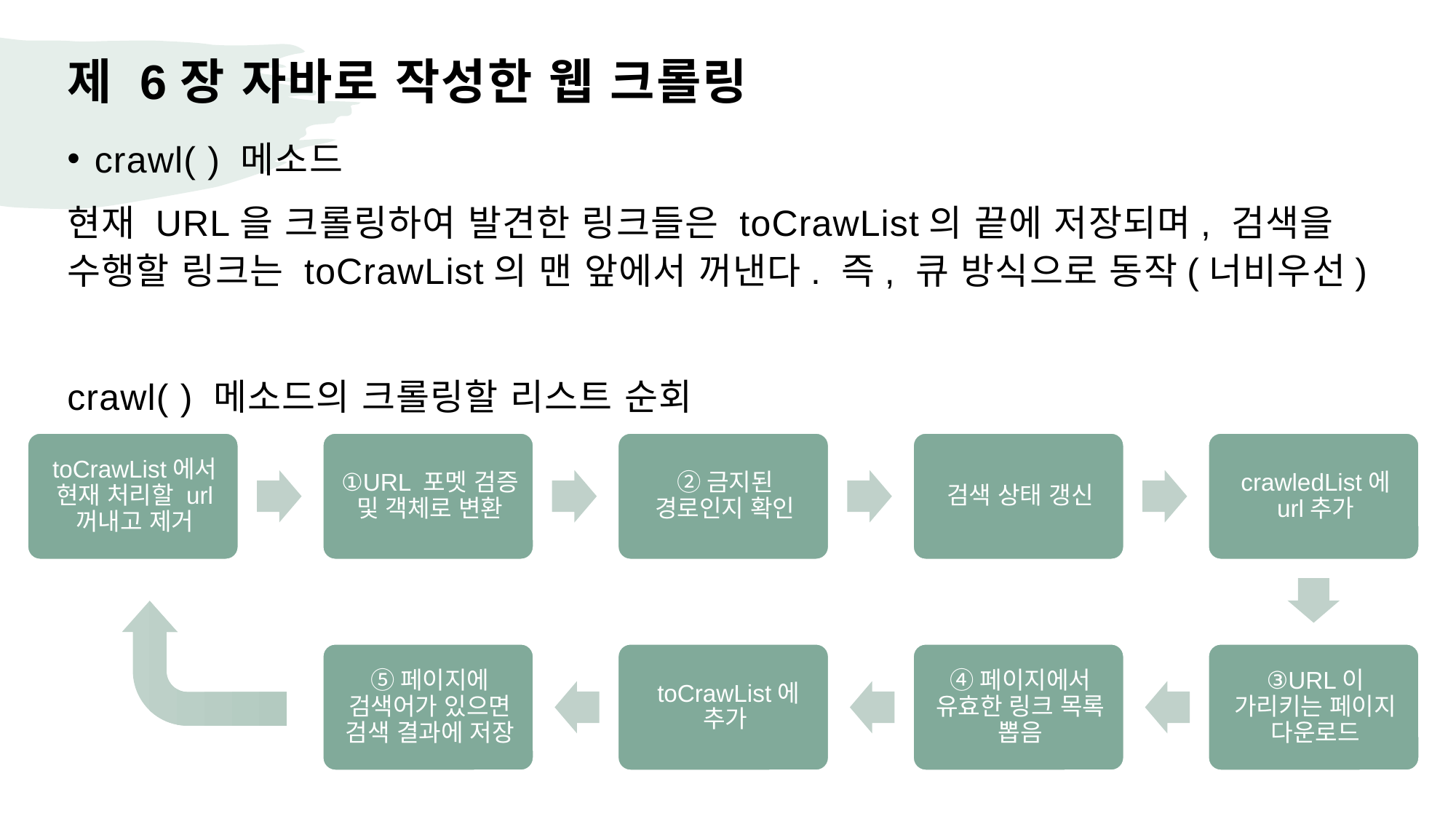

# 제 6장 자바로 작성한 웹 크롤링
crawl( ) 메소드
현재 URL을 크롤링하여 발견한 링크들은 toCrawList의 끝에 저장되며, 검색을 수행할 링크는 toCrawList의 맨 앞에서 꺼낸다. 즉, 큐 방식으로 동작(너비우선)

crawl( ) 메소드의 크롤링할 리스트 순회
toCrawList에서 현재 처리할 url 꺼내고 제거

①URL 포멧 검증 및 객체로 변환

②금지된 경로인지 확인

검색 상태 갱신

crawledList에 url추가

③URL이 가리키는 페이지 다운로드

④페이지에서 유효한 링크 목록 뽑음

 toCrawList에 추가

⑤페이지에 검색어가 있으면 검색 결과에 저장